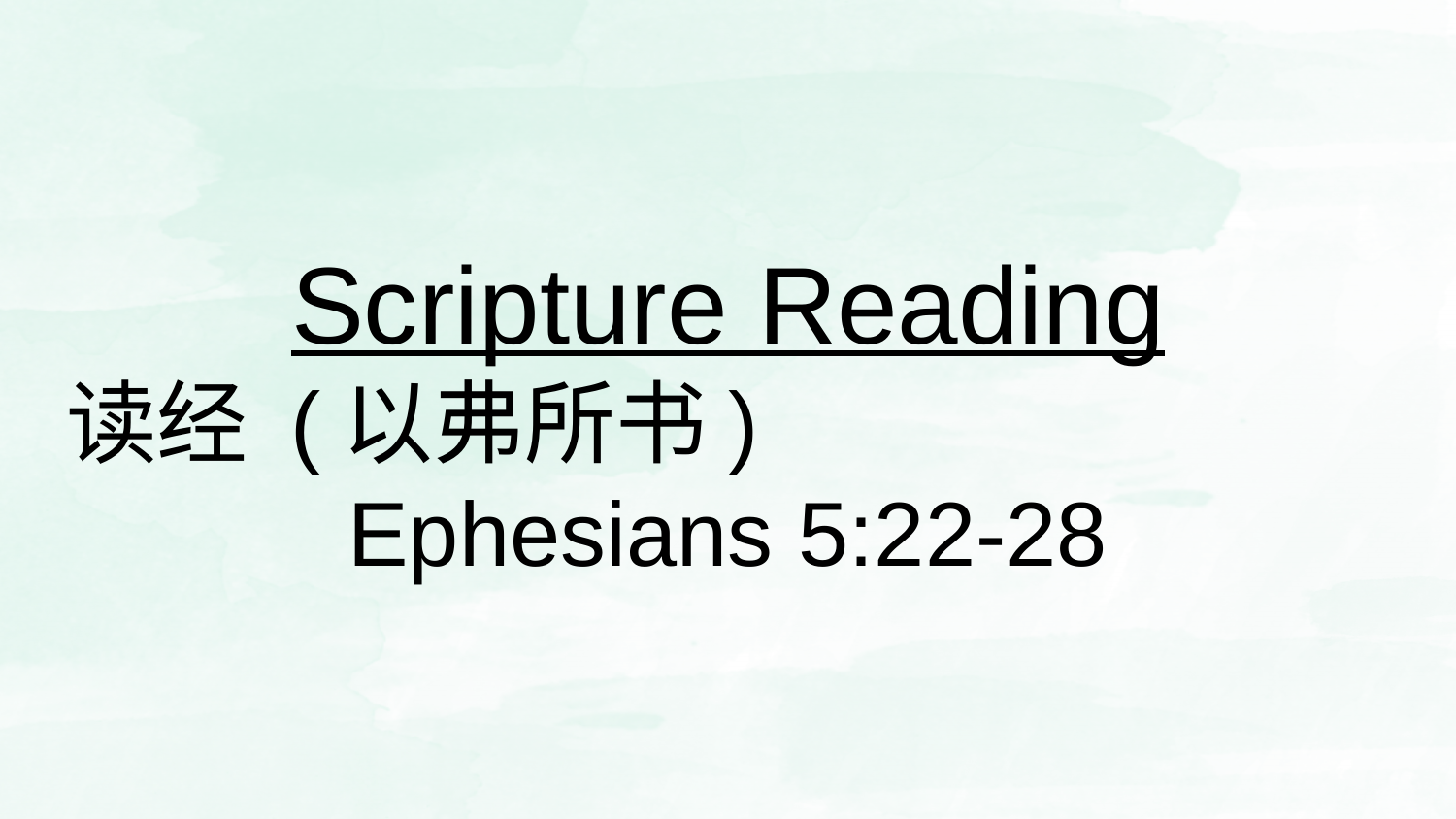

# Scripture Reading
读经 (以弗所书)                          Ephesians 5:22-28